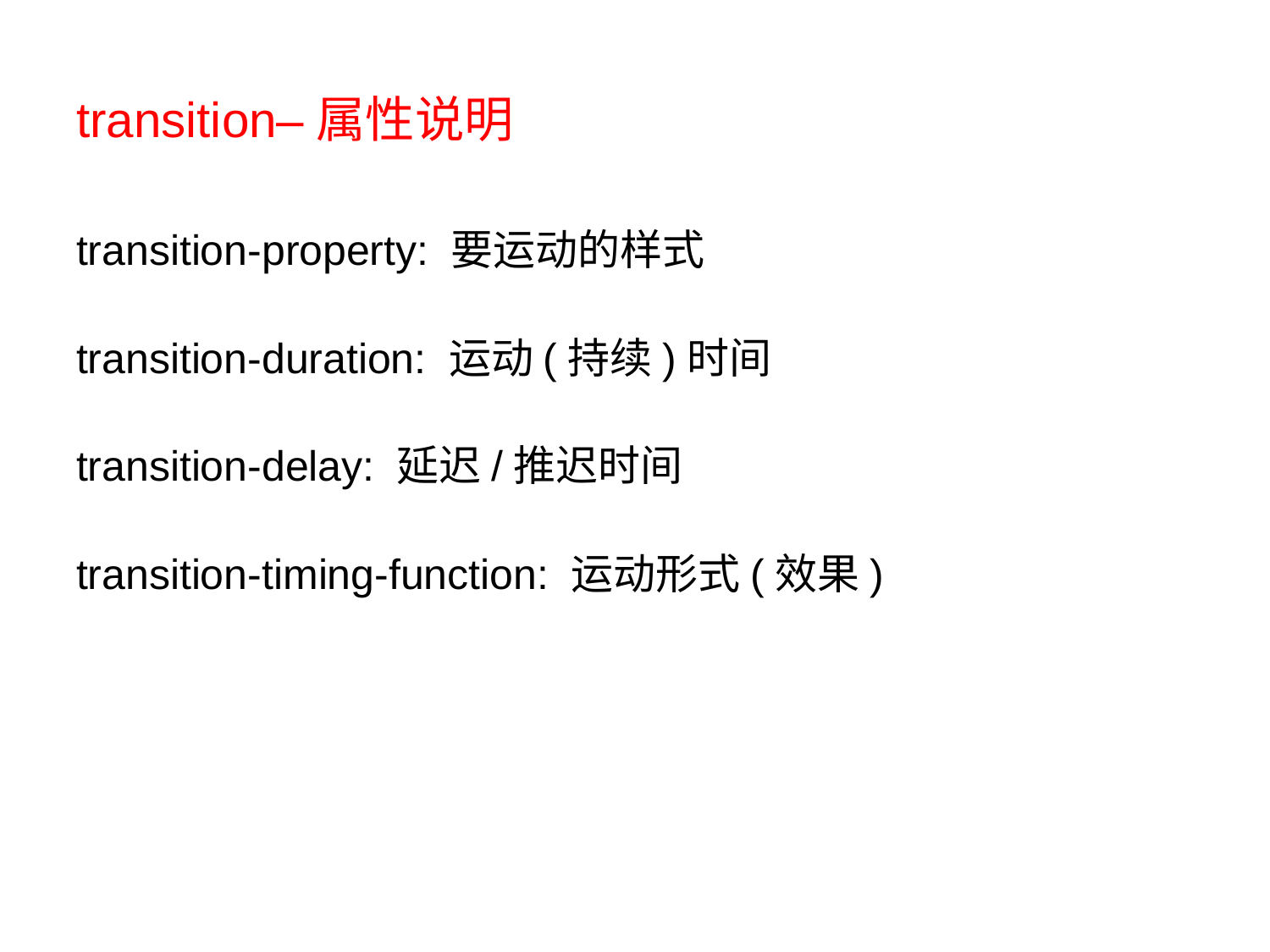

# transition–属性说明
transition-property: 要运动的样式

transition-duration: 运动(持续)时间

transition-delay: 延迟/推迟时间

transition-timing-function: 运动形式(效果)